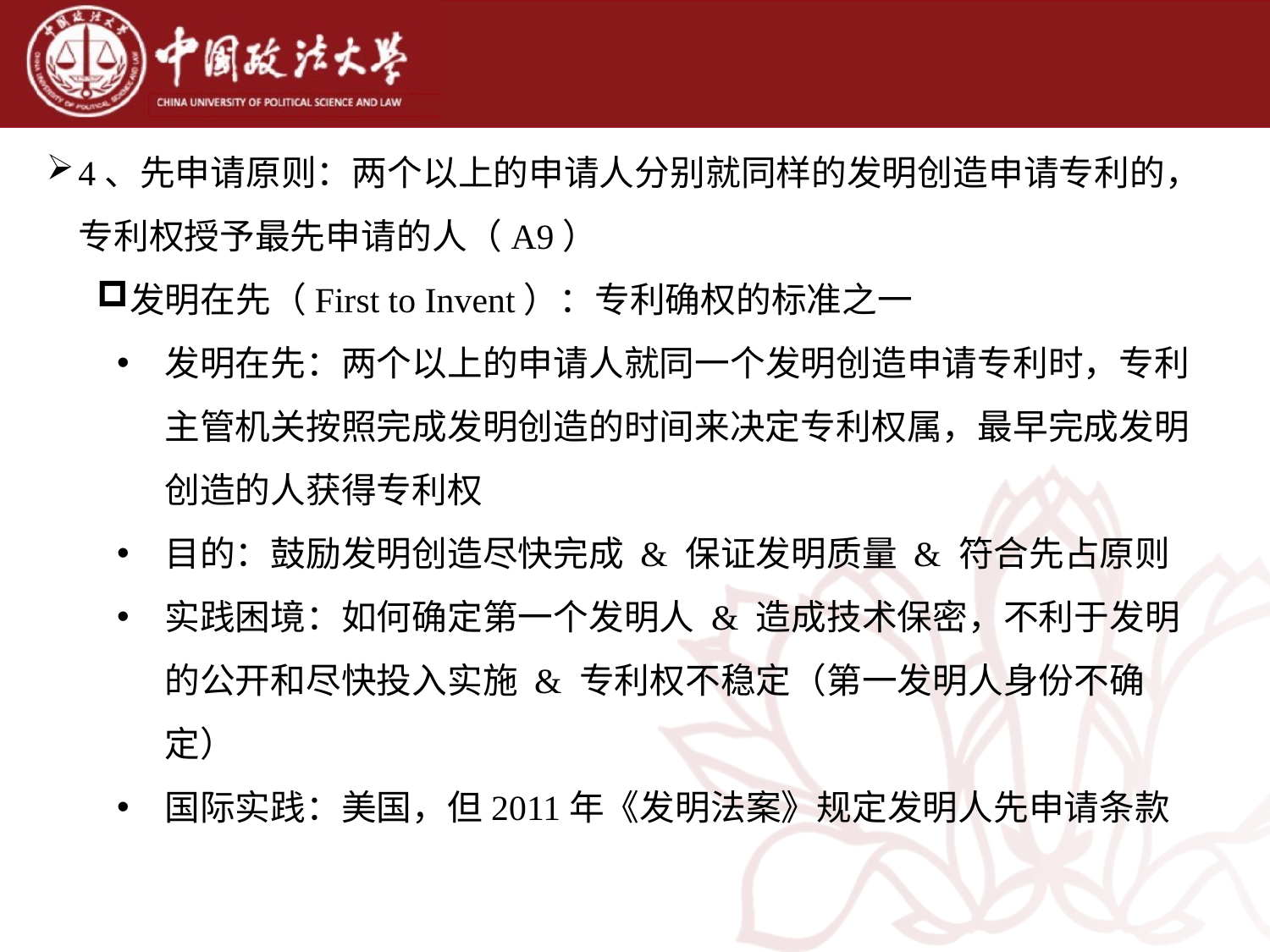

4、先申请原则：两个以上的申请人分别就同样的发明创造申请专利的，专利权授予最先申请的人（A9）
发明在先（First to Invent）：专利确权的标准之一
发明在先：两个以上的申请人就同一个发明创造申请专利时，专利主管机关按照完成发明创造的时间来决定专利权属，最早完成发明创造的人获得专利权
目的：鼓励发明创造尽快完成 & 保证发明质量 & 符合先占原则
实践困境：如何确定第一个发明人 & 造成技术保密，不利于发明的公开和尽快投入实施 & 专利权不稳定（第一发明人身份不确定）
国际实践：美国，但2011年《发明法案》规定发明人先申请条款